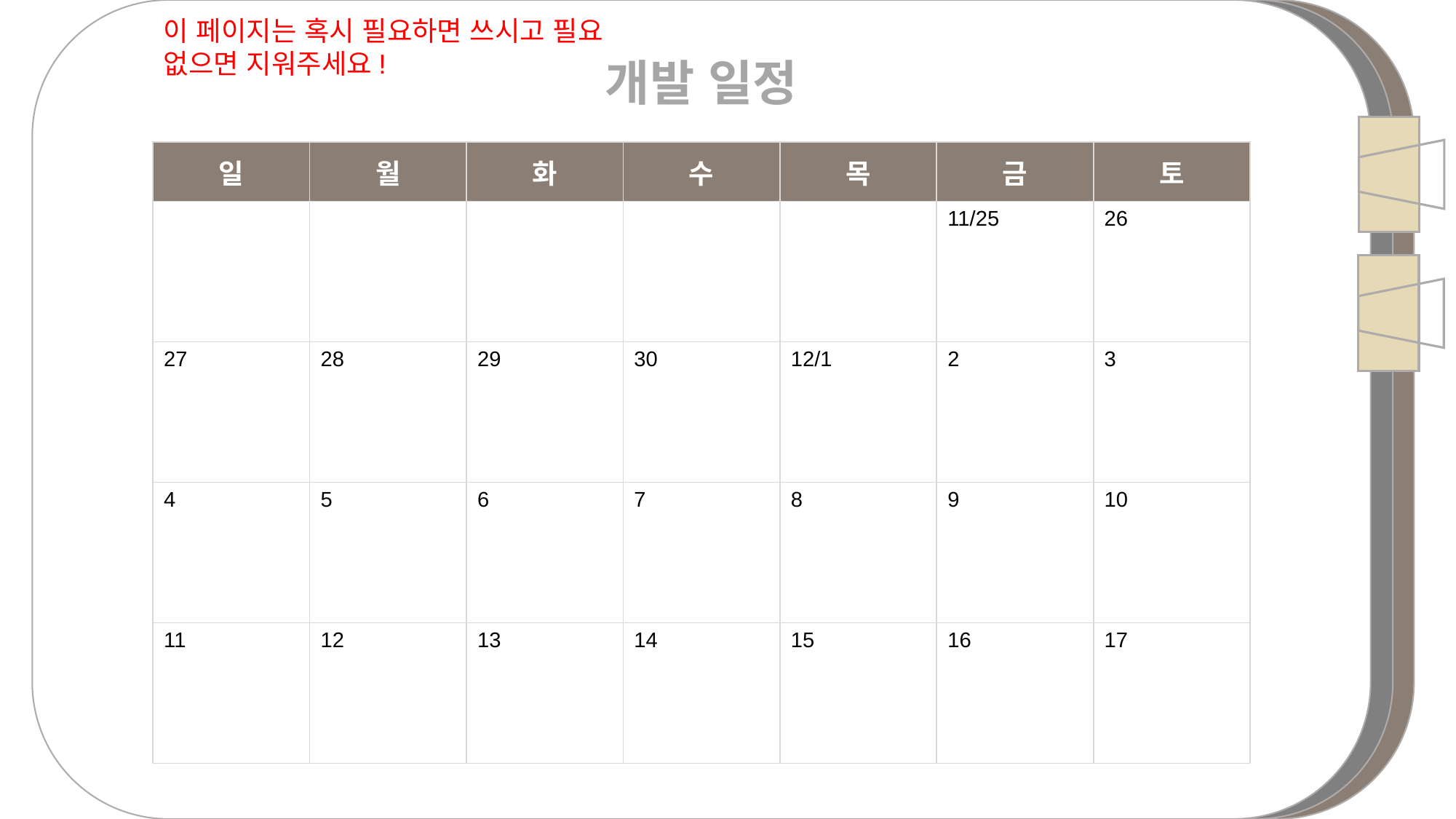

이 페이지는 혹시 필요하면 쓰시고 필요 없으면 지워주세요!
개발 일정

| 일 | 월 | 화 | 수 | 목 | 금 | 토 |
| --- | --- | --- | --- | --- | --- | --- |
|  |  |  |  |  | 11/25 | 26 |
| 27 | 28 | 29 | 30 | 12/1 | 2 | 3 |
| 4 | 5 | 6 | 7 | 8 | 9 | 10 |
| 11 | 12 | 13 | 14 | 15 | 16 | 17 |